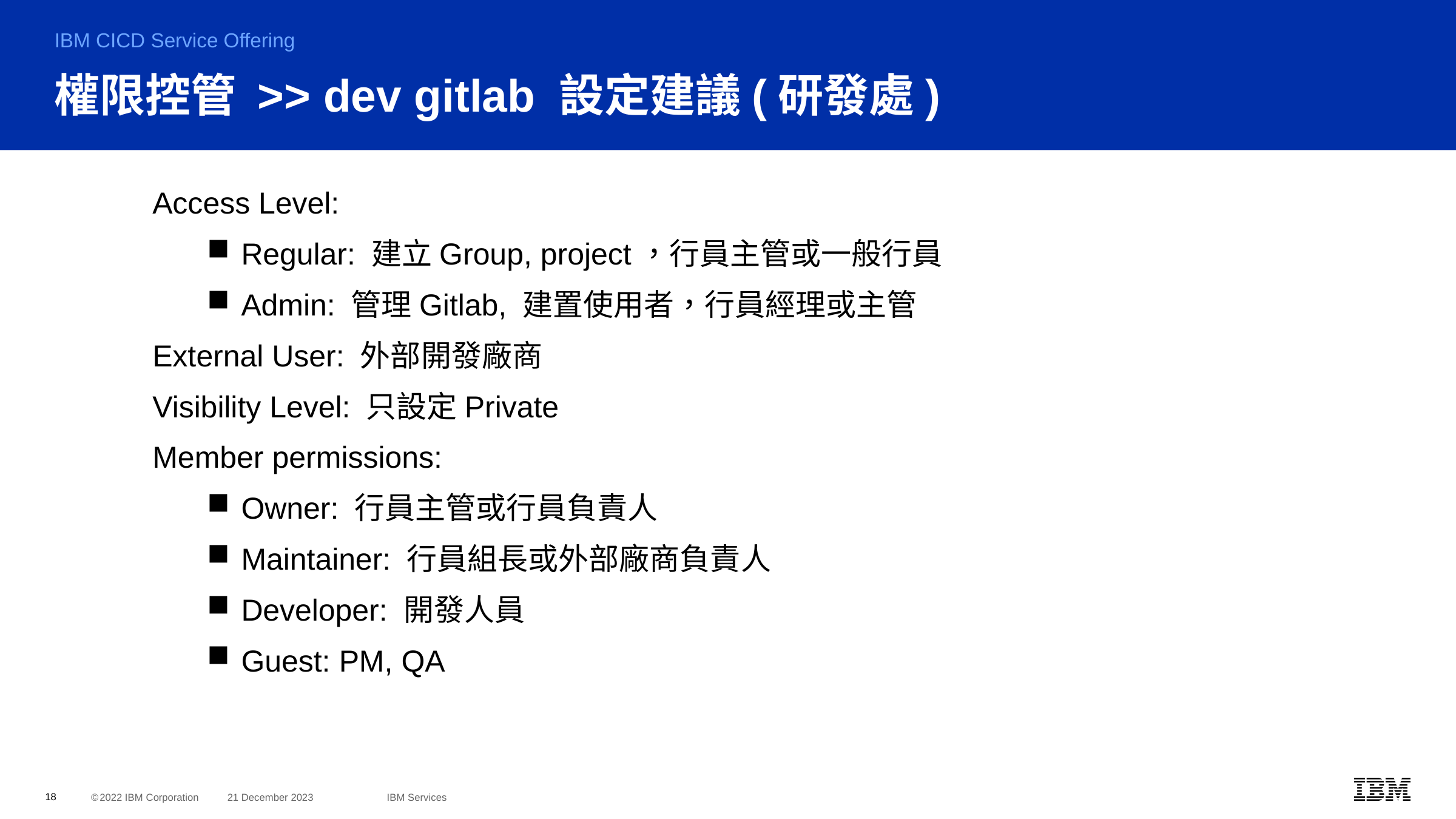

IBM CICD Service Offering
# 權限控管 >> dev gitlab 設定建議(研發處)
Access Level:
Regular: 建立Group, project，行員主管或一般行員
Admin: 管理Gitlab, 建置使用者，行員經理或主管
External User: 外部開發廠商
Visibility Level: 只設定Private
Member permissions:
Owner: 行員主管或行員負責人
Maintainer: 行員組長或外部廠商負責人
Developer: 開發人員
Guest: PM, QA